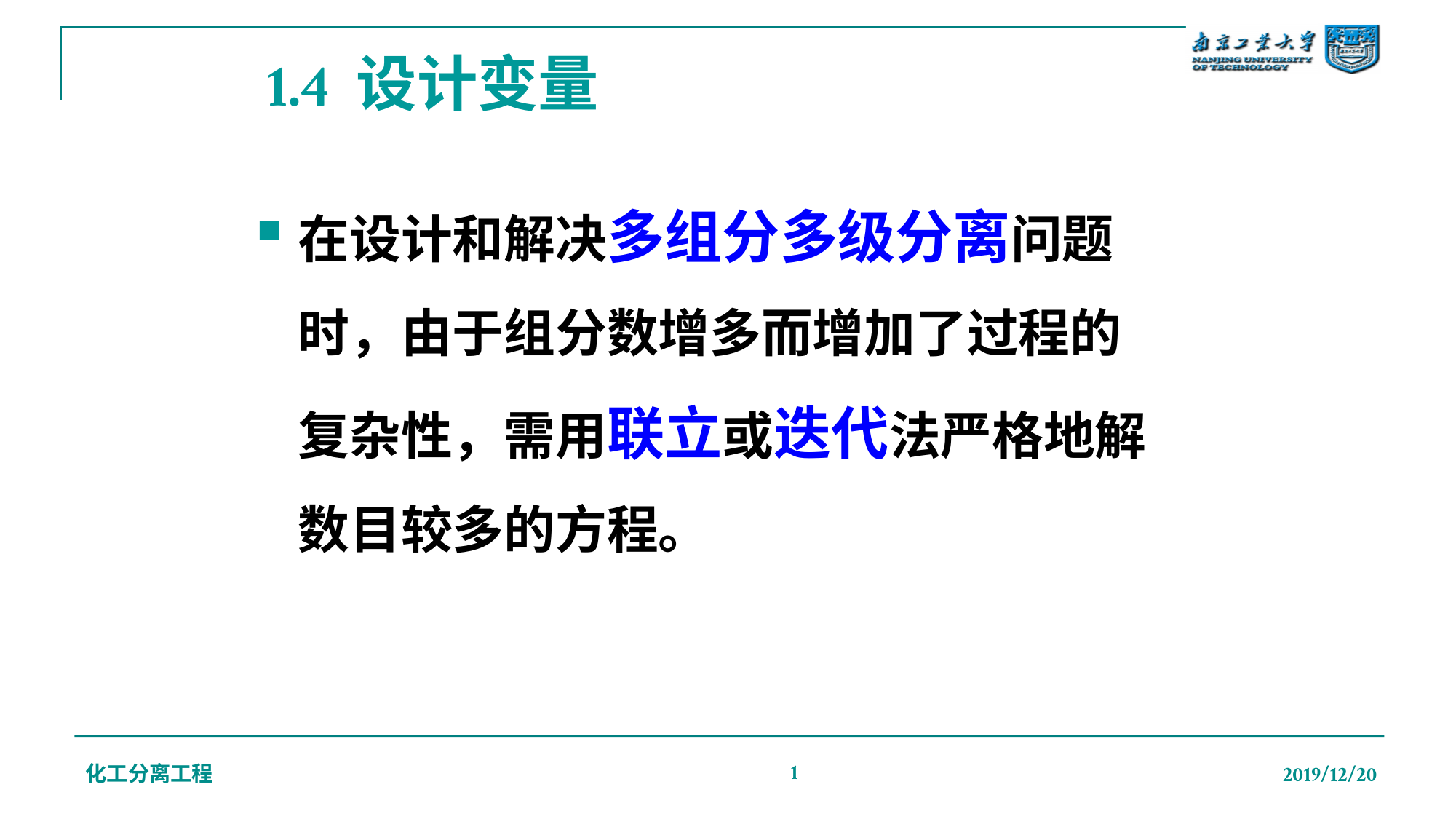

# 1.4 设计变量

在设计和解决多组分多级分离问题时，由于组分数增多而增加了过程的复杂性，需用联立或迭代法严格地解数目较多的方程。
化工分离工程
1
2019/12/20